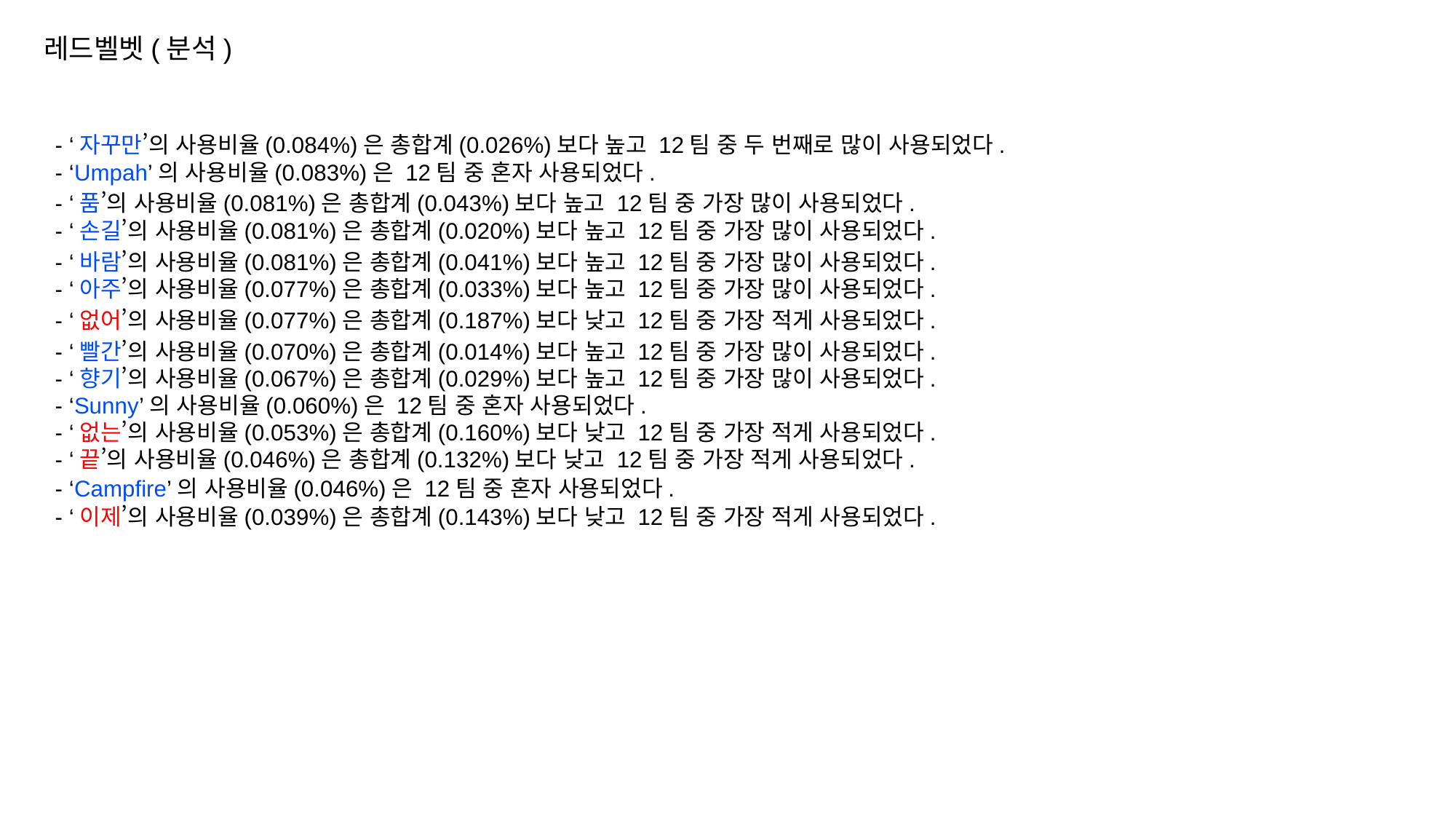

레드벨벳(분석)
- ‘자꾸만’의 사용비율(0.084%)은 총합계(0.026%)보다 높고 12팀 중 두 번째로 많이 사용되었다.
- ‘Umpah’의 사용비율(0.083%)은 12팀 중 혼자 사용되었다.
- ‘품’의 사용비율(0.081%)은 총합계(0.043%)보다 높고 12팀 중 가장 많이 사용되었다.
- ‘손길’의 사용비율(0.081%)은 총합계(0.020%)보다 높고 12팀 중 가장 많이 사용되었다.
- ‘바람’의 사용비율(0.081%)은 총합계(0.041%)보다 높고 12팀 중 가장 많이 사용되었다.
- ‘아주’의 사용비율(0.077%)은 총합계(0.033%)보다 높고 12팀 중 가장 많이 사용되었다.
- ‘없어’의 사용비율(0.077%)은 총합계(0.187%)보다 낮고 12팀 중 가장 적게 사용되었다.
- ‘빨간’의 사용비율(0.070%)은 총합계(0.014%)보다 높고 12팀 중 가장 많이 사용되었다.
- ‘향기’의 사용비율(0.067%)은 총합계(0.029%)보다 높고 12팀 중 가장 많이 사용되었다.
- ‘Sunny’의 사용비율(0.060%)은 12팀 중 혼자 사용되었다.
- ‘없는’의 사용비율(0.053%)은 총합계(0.160%)보다 낮고 12팀 중 가장 적게 사용되었다.
- ‘끝’의 사용비율(0.046%)은 총합계(0.132%)보다 낮고 12팀 중 가장 적게 사용되었다.
- ‘Campfire’의 사용비율(0.046%)은 12팀 중 혼자 사용되었다.
- ‘이제’의 사용비율(0.039%)은 총합계(0.143%)보다 낮고 12팀 중 가장 적게 사용되었다.